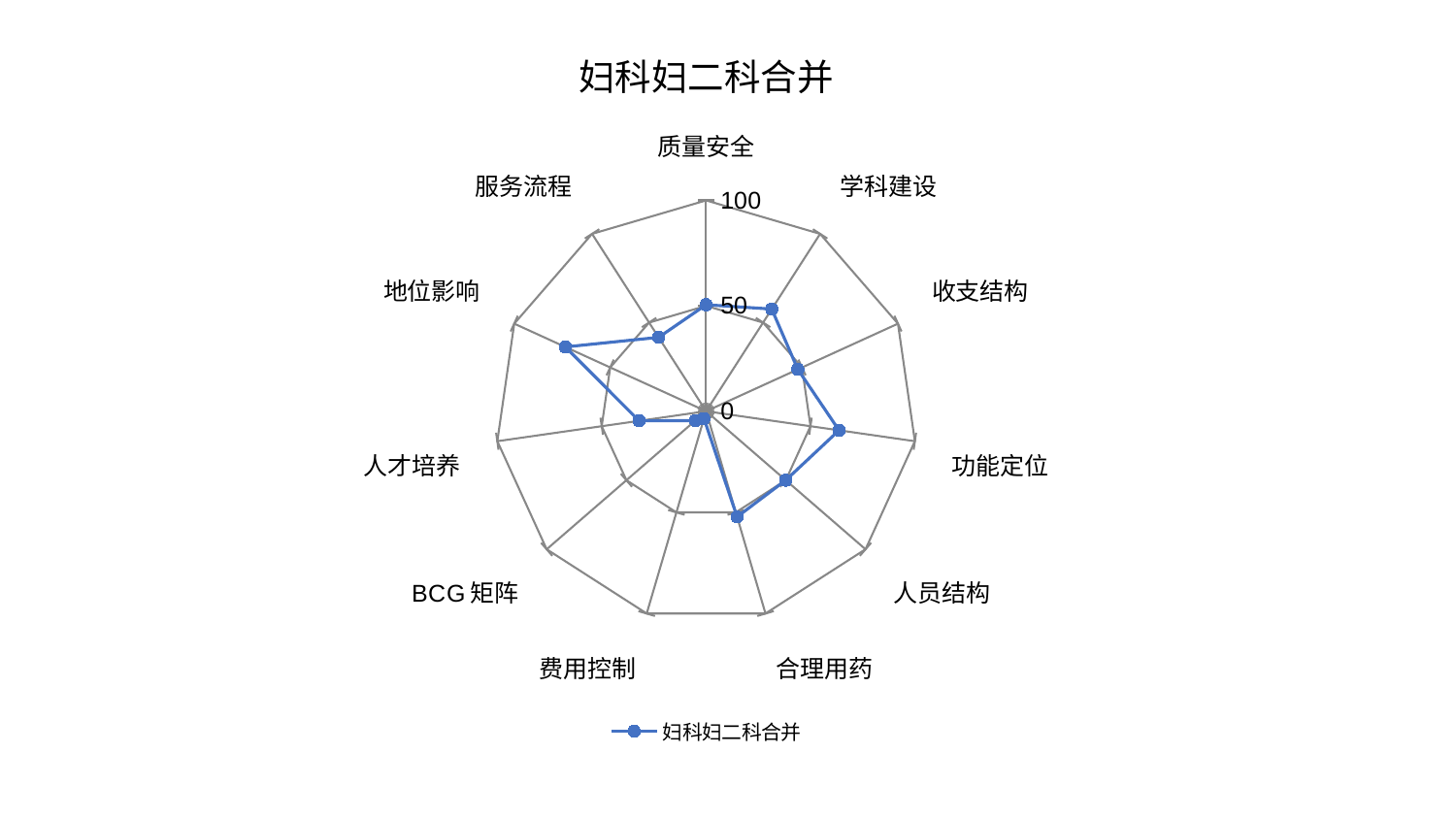

### Chart: 妇科妇二科合并

| Category | 妇科妇二科合并 |
|---|---|
| 质量安全 | 50.50771842951208 |
| 学科建设 | 57.59469138118501 |
| 收支结构 | 47.82397430504632 |
| 功能定位 | 63.66519251150641 |
| 人员结构 | 49.97767686858323 |
| 合理用药 | 52.197262797023996 |
| 费用控制 | 3.6073951503271244 |
| BCG矩阵 | 6.785341417689504 |
| 人才培养 | 32.08905304824606 |
| 地位影响 | 73.42426523826703 |
| 服务流程 | 41.66732171374692 |
114